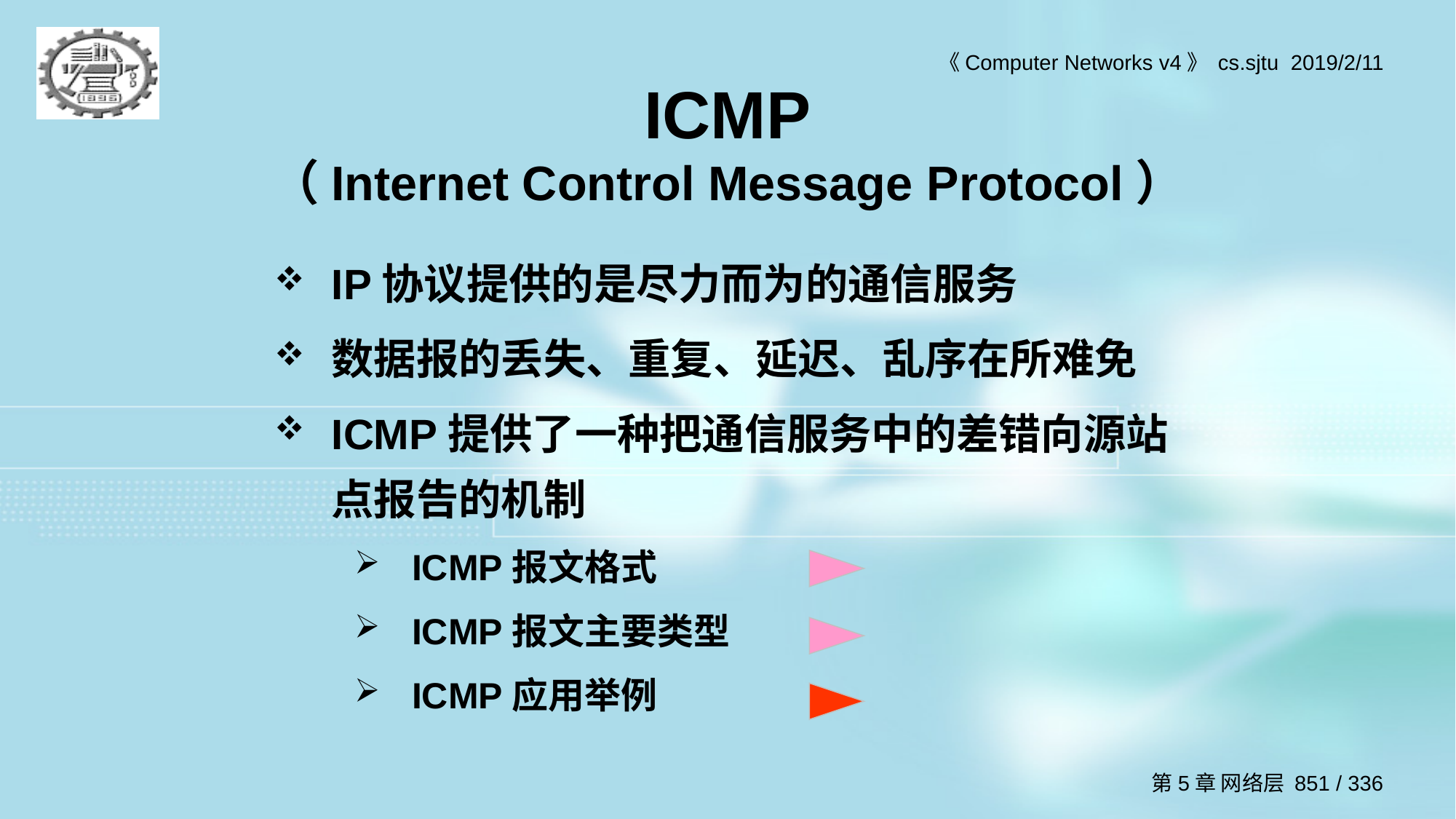

# ICMP （Internet Control Message Protocol）
IP协议提供的是尽力而为的通信服务
数据报的丢失、重复、延迟、乱序在所难免
ICMP提供了一种把通信服务中的差错向源站点报告的机制
ICMP报文格式
ICMP报文主要类型
ICMP应用举例